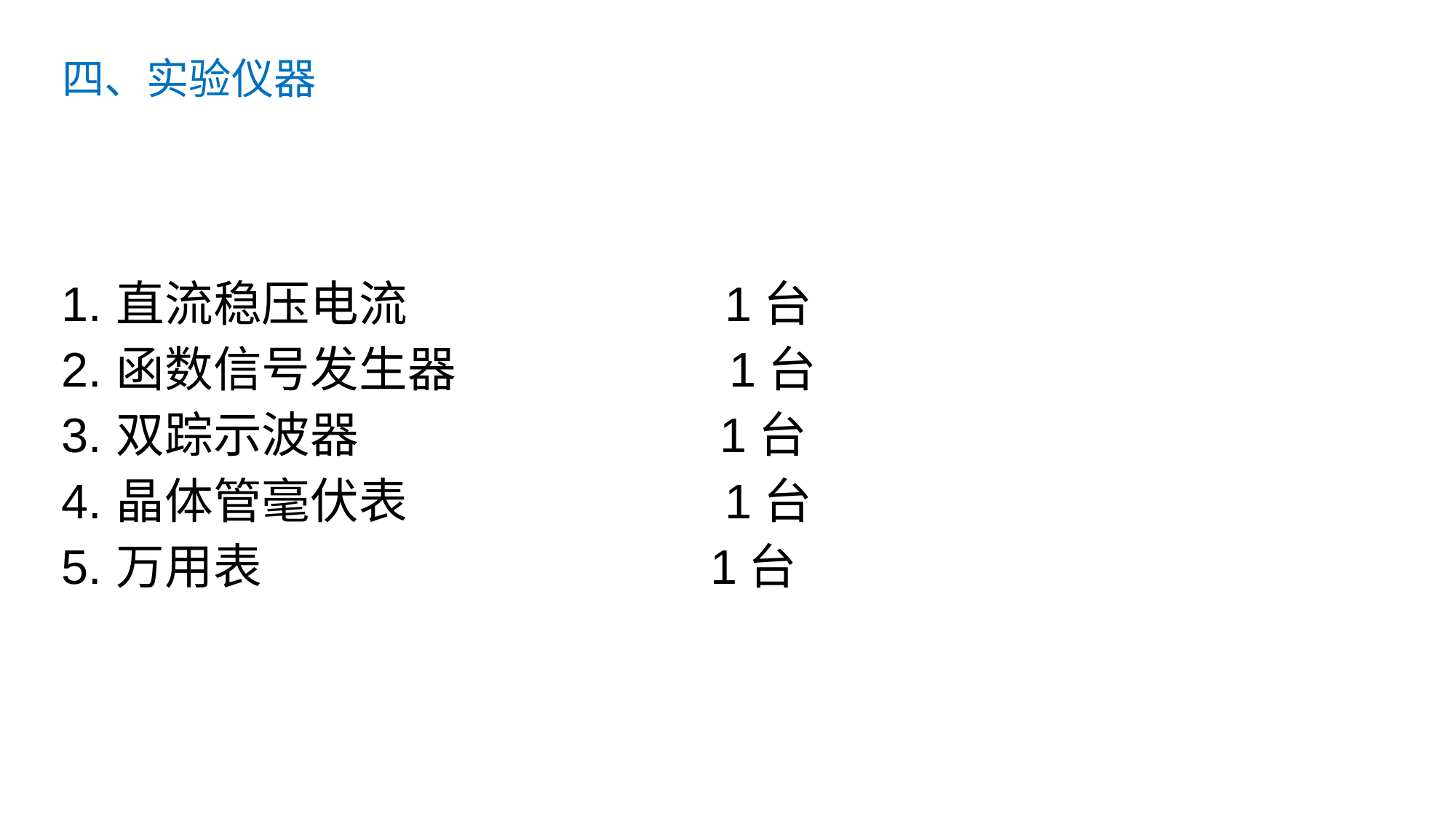

四、实验仪器
直流稳压电流                            1台
函数信号发生器                        1台
双踪示波器                                1台
晶体管毫伏表                            1台
万用表                                        1台